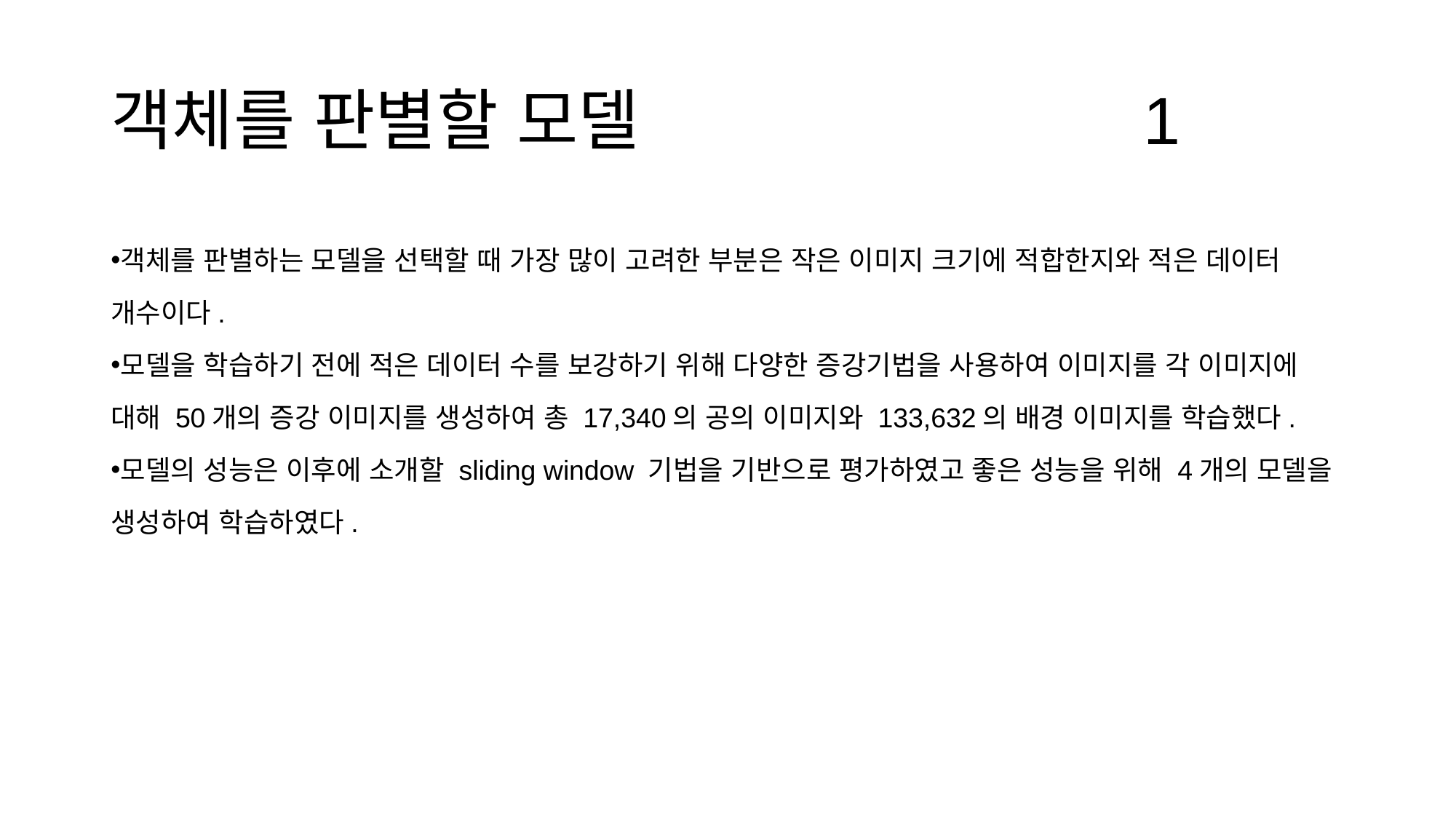

# 객체를 판별할 모델                          1
객체를 판별하는 모델을 선택할 때 가장 많이 고려한 부분은 작은 이미지 크기에 적합한지와 적은 데이터 개수이다.
모델을 학습하기 전에 적은 데이터 수를 보강하기 위해 다양한 증강기법을 사용하여 이미지를 각 이미지에 대해 50개의 증강 이미지를 생성하여 총 17,340의 공의 이미지와 133,632의 배경 이미지를 학습했다.
모델의 성능은 이후에 소개할 sliding window 기법을 기반으로 평가하였고 좋은 성능을 위해 4개의 모델을 생성하여 학습하였다.